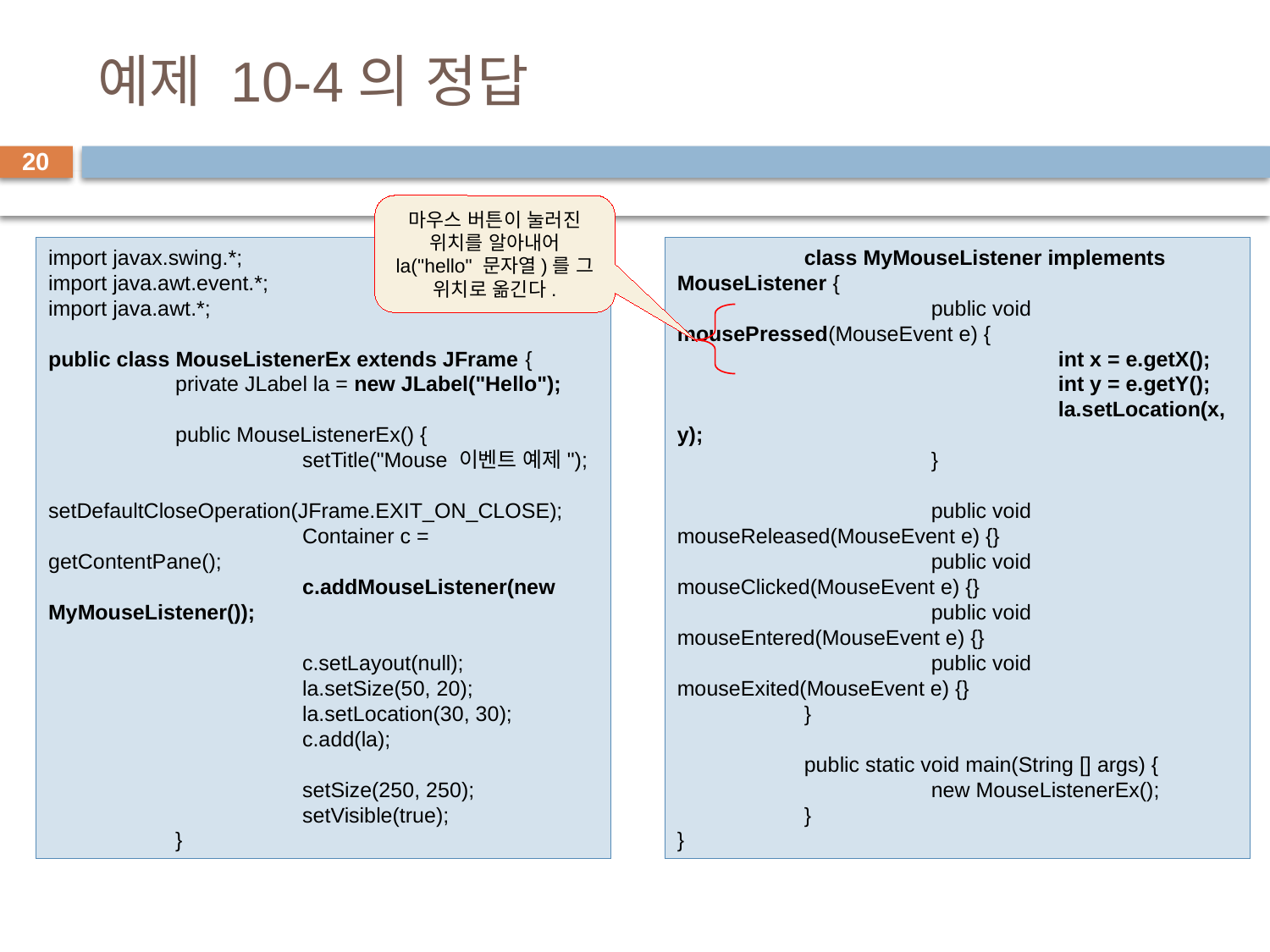

# 예제 10-4의 정답
20
마우스 버튼이 눌러진 위치를 알아내어 la("hello" 문자열)를 그 위치로 옮긴다.
import javax.swing.*;
import java.awt.event.*;
import java.awt.*;

public class MouseListenerEx extends JFrame {
	private JLabel la = new JLabel("Hello");

	public MouseListenerEx() {
		setTitle("Mouse 이벤트 예제");
		setDefaultCloseOperation(JFrame.EXIT_ON_CLOSE);
		Container c = getContentPane();
		c.addMouseListener(new MyMouseListener());

		c.setLayout(null);
		la.setSize(50, 20);
		la.setLocation(30, 30);
		c.add(la);

		setSize(250, 250);
		setVisible(true);
	}
	class MyMouseListener implements MouseListener {
		public void mousePressed(MouseEvent e) {
			int x = e.getX();
			int y = e.getY();
			la.setLocation(x, y);
		}

		public void mouseReleased(MouseEvent e) {}
		public void mouseClicked(MouseEvent e) {}
		public void mouseEntered(MouseEvent e) {}
		public void mouseExited(MouseEvent e) {}
	}

	public static void main(String [] args) {
		new MouseListenerEx();
	}
}